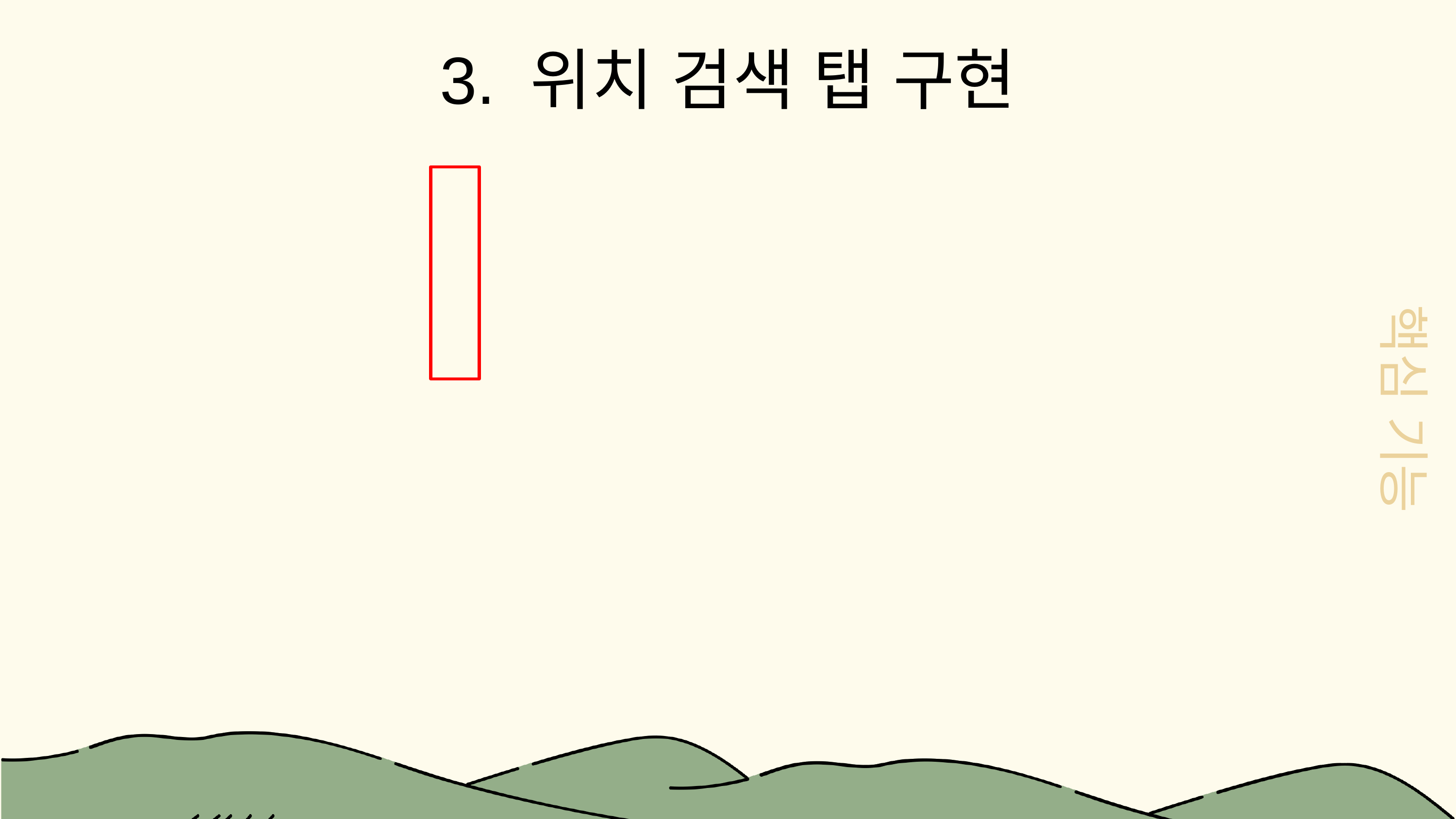

핵심 기능
3. 위치 검색 탭 구현